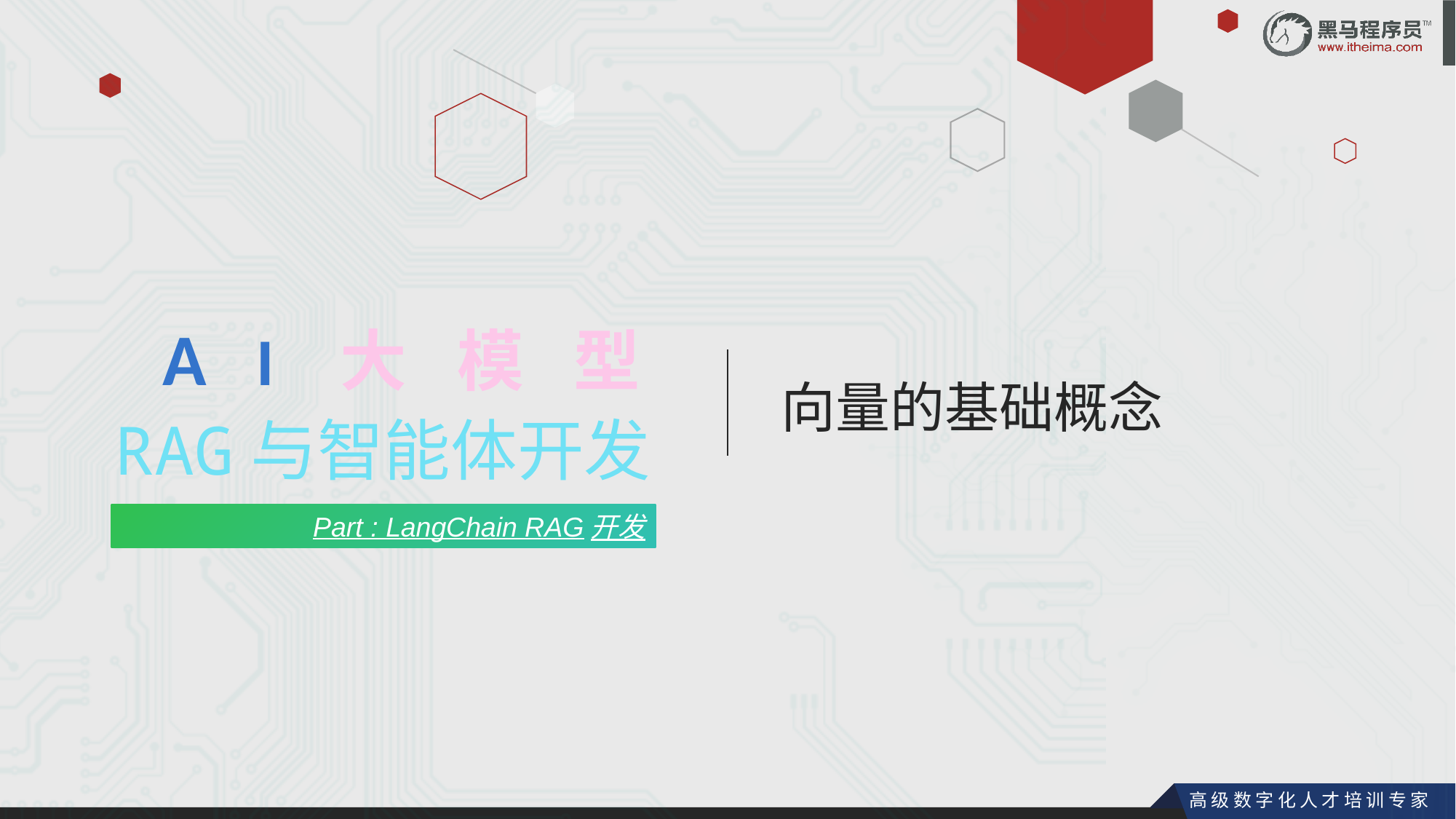

AI大模型
向量的基础概念
RAG与智能体开发
Part : LangChain RAG开发